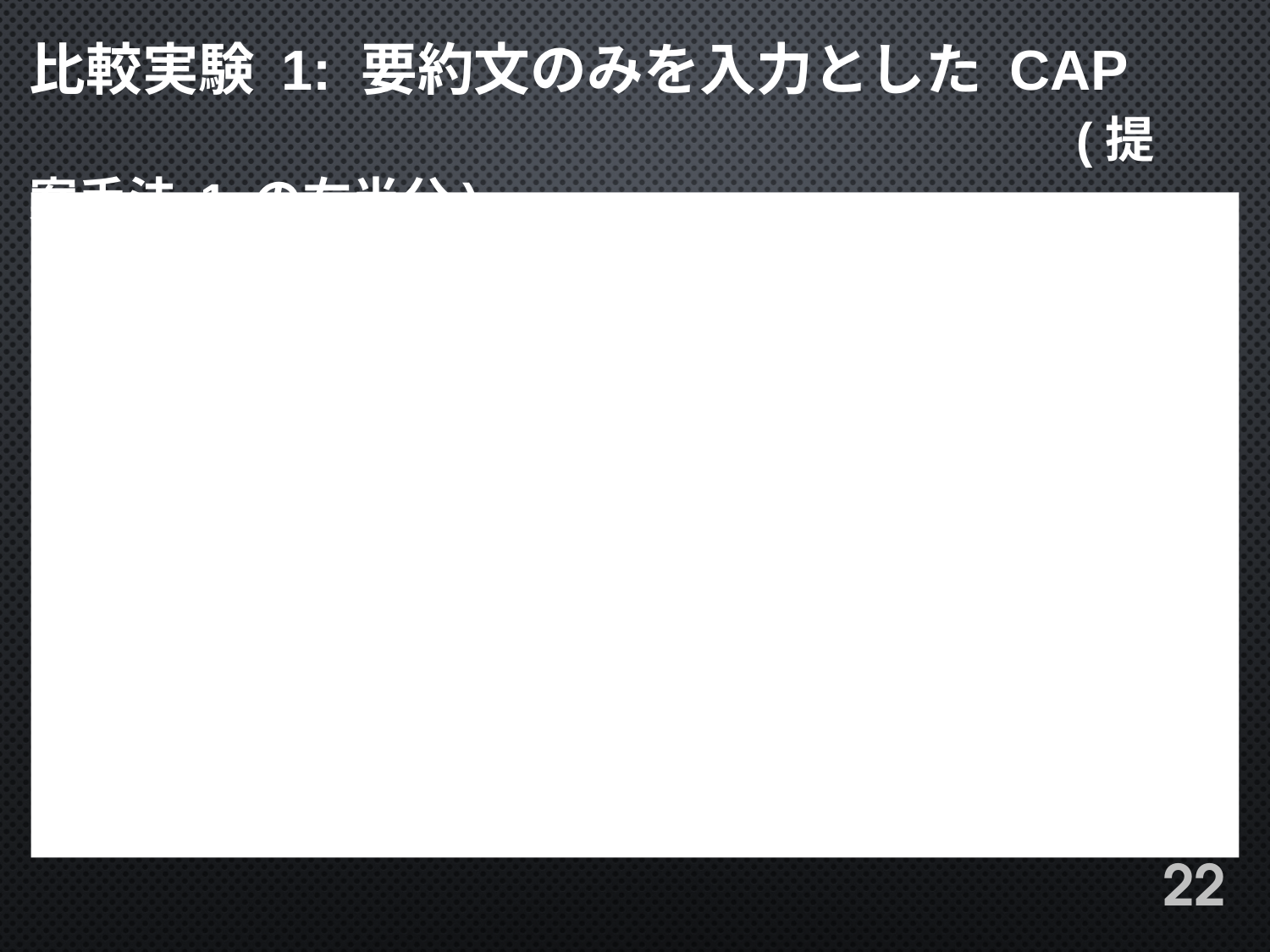

比較実験 1: 要約文のみを入力とした CAP
								  (提案手法 1 の右半分)

22